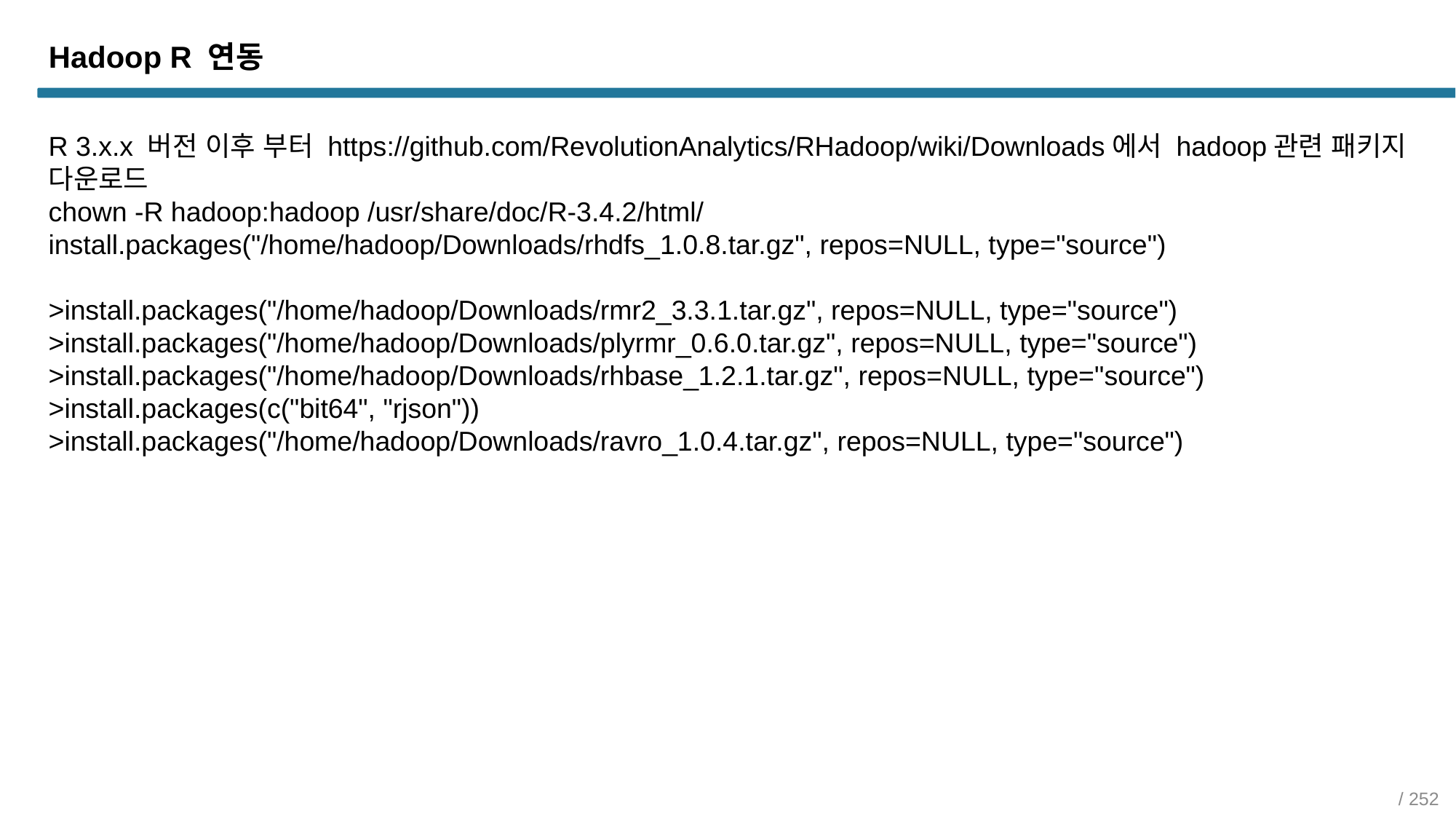

Hadoop R 연동
R 3.x.x 버전 이후 부터 https://github.com/RevolutionAnalytics/RHadoop/wiki/Downloads에서 hadoop관련 패키지 다운로드
chown -R hadoop:hadoop /usr/share/doc/R-3.4.2/html/
install.packages("/home/hadoop/Downloads/rhdfs_1.0.8.tar.gz", repos=NULL, type="source")

>install.packages("/home/hadoop/Downloads/rmr2_3.3.1.tar.gz", repos=NULL, type="source")
>install.packages("/home/hadoop/Downloads/plyrmr_0.6.0.tar.gz", repos=NULL, type="source")
>install.packages("/home/hadoop/Downloads/rhbase_1.2.1.tar.gz", repos=NULL, type="source")
>install.packages(c("bit64", "rjson"))
>install.packages("/home/hadoop/Downloads/ravro_1.0.4.tar.gz", repos=NULL, type="source")
/ 252